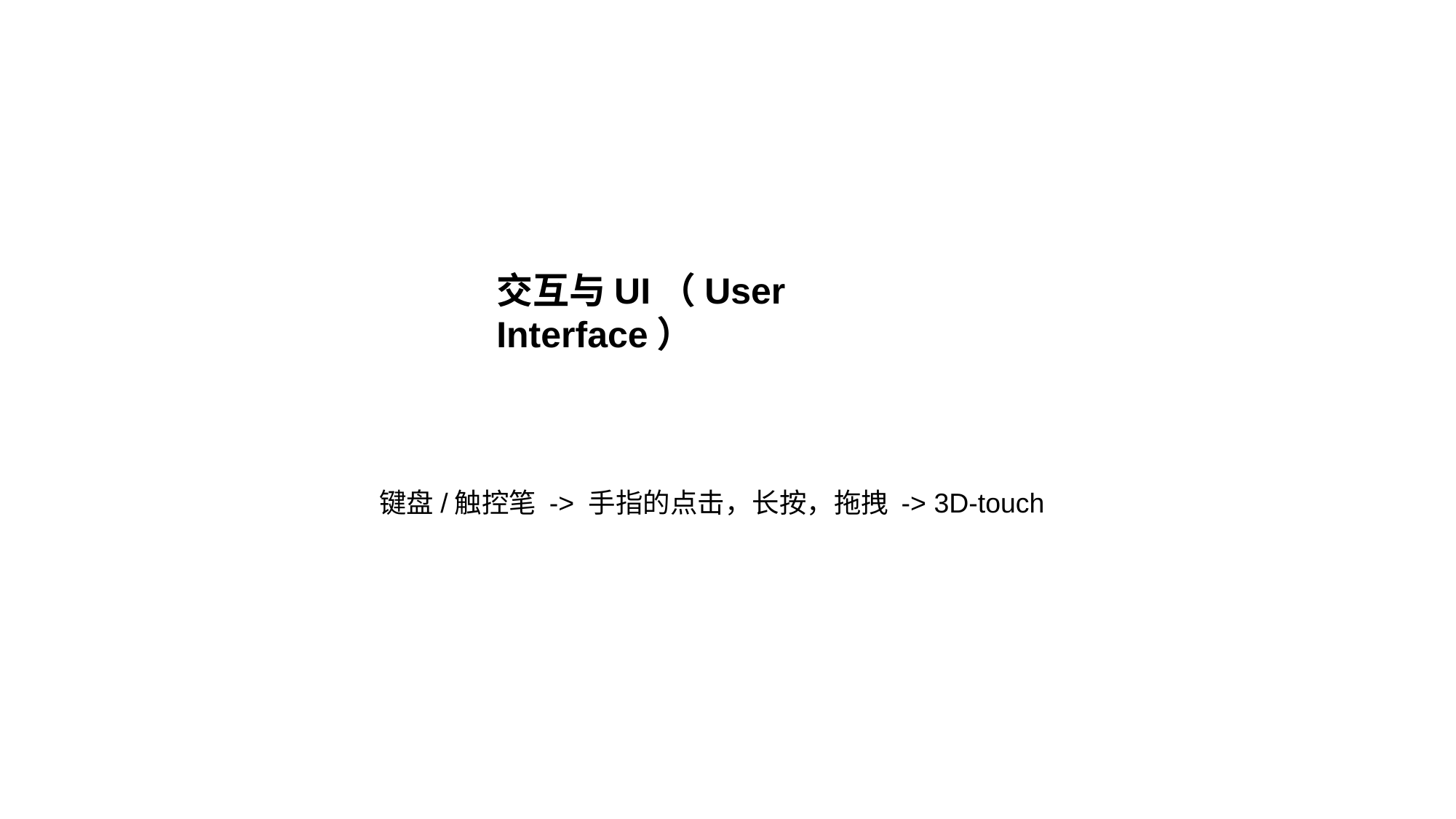

交互与UI（User Interface）
键盘/触控笔 -> 手指的点击，长按，拖拽 -> 3D-touch